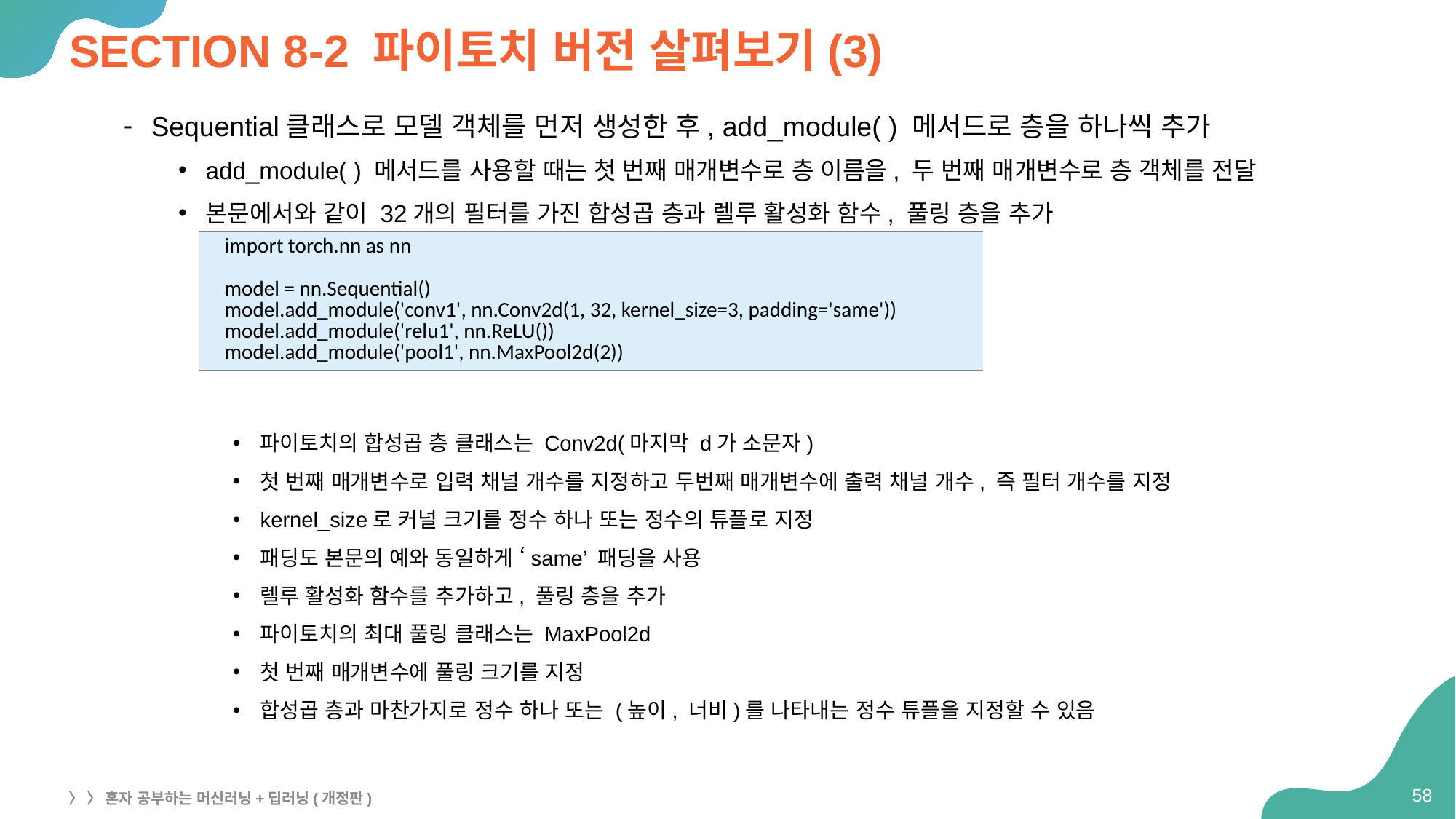

# SECTION 8-2 파이토치 버전 살펴보기(3)
Sequential클래스로 모델 객체를 먼저 생성한 후, add_module( ) 메서드로 층을 하나씩 추가
add_module( ) 메서드를 사용할 때는 첫 번째 매개변수로 층 이름을, 두 번째 매개변수로 층 객체를 전달
본문에서와 같이 32개의 필터를 가진 합성곱 층과 렐루 활성화 함수, 풀링 층을 추가

파이토치의 합성곱 층 클래스는 Conv2d(마지막 d가 소문자)
첫 번째 매개변수로 입력 채널 개수를 지정하고 두번째 매개변수에 출력 채널 개수, 즉 필터 개수를 지정
kernel_size로 커널 크기를 정수 하나 또는 정수의 튜플로 지정
패딩도 본문의 예와 동일하게 ‘same’ 패딩을 사용
렐루 활성화 함수를 추가하고, 풀링 층을 추가
파이토치의 최대 풀링 클래스는 MaxPool2d
첫 번째 매개변수에 풀링 크기를 지정
합성곱 층과 마찬가지로 정수 하나 또는 (높이, 너비)를 나타내는 정수 튜플을 지정할 수 있음
| import torch.nn as nn model = nn.Sequential() model.add\_module('conv1', nn.Conv2d(1, 32, kernel\_size=3, padding='same')) model.add\_module('relu1', nn.ReLU()) model.add\_module('pool1', nn.MaxPool2d(2)) |
| --- |
58
〉 〉 혼자 공부하는 머신러닝+딥러닝(개정판)